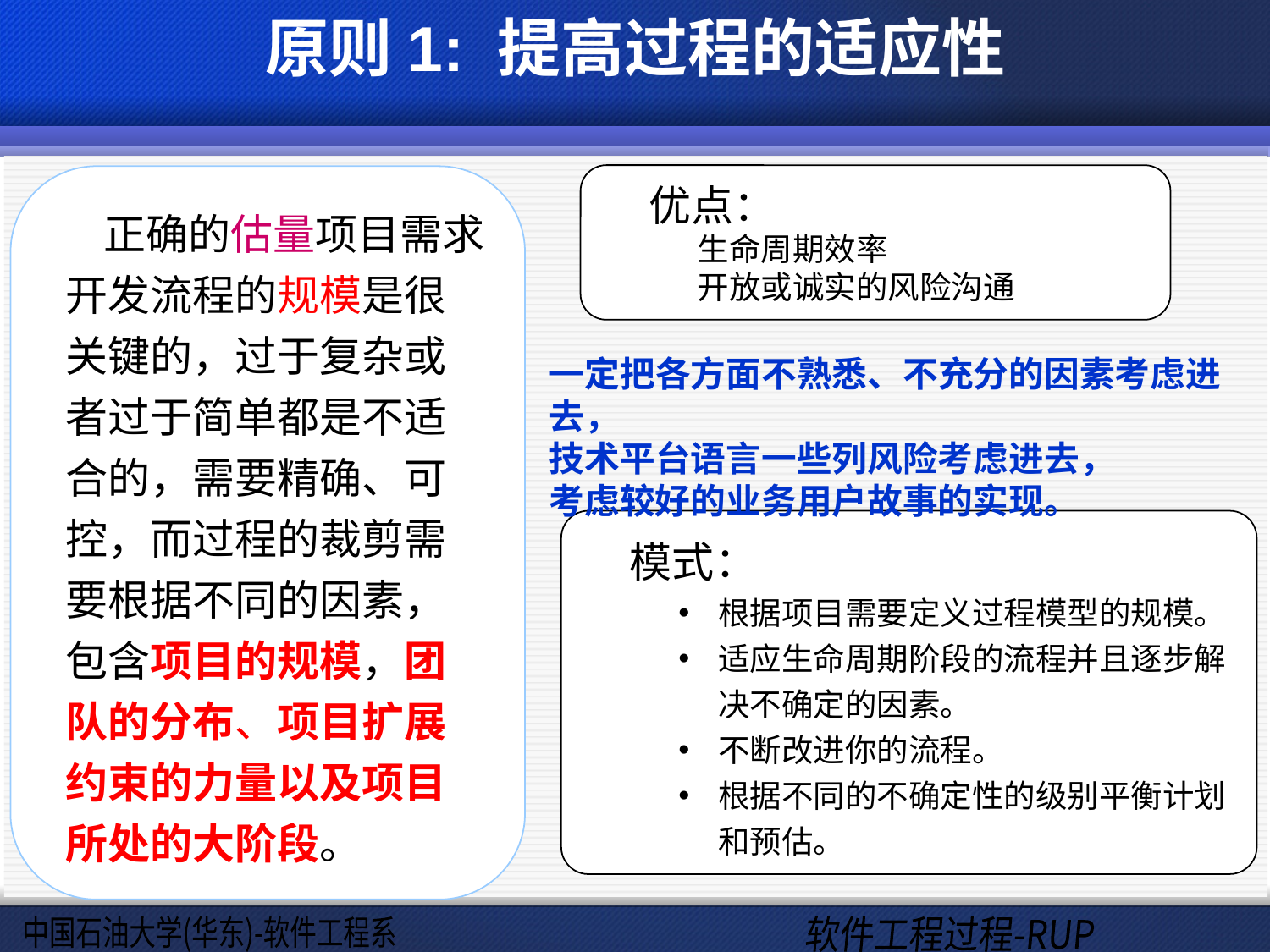

# 原则1: 提高过程的适应性
优点：
生命周期效率
开放或诚实的风险沟通
   正确的估量项目需求开发流程的规模是很关键的，过于复杂或者过于简单都是不适合的，需要精确、可控，而过程的裁剪需要根据不同的因素，包含项目的规模，团队的分布、项目扩展约束的力量以及项目所处的大阶段。
一定把各方面不熟悉、不充分的因素考虑进去，
技术平台语言一些列风险考虑进去，
考虑较好的业务用户故事的实现。
模式：
根据项目需要定义过程模型的规模。
适应生命周期阶段的流程并且逐步解决不确定的因素。
不断改进你的流程。
根据不同的不确定性的级别平衡计划和预估。